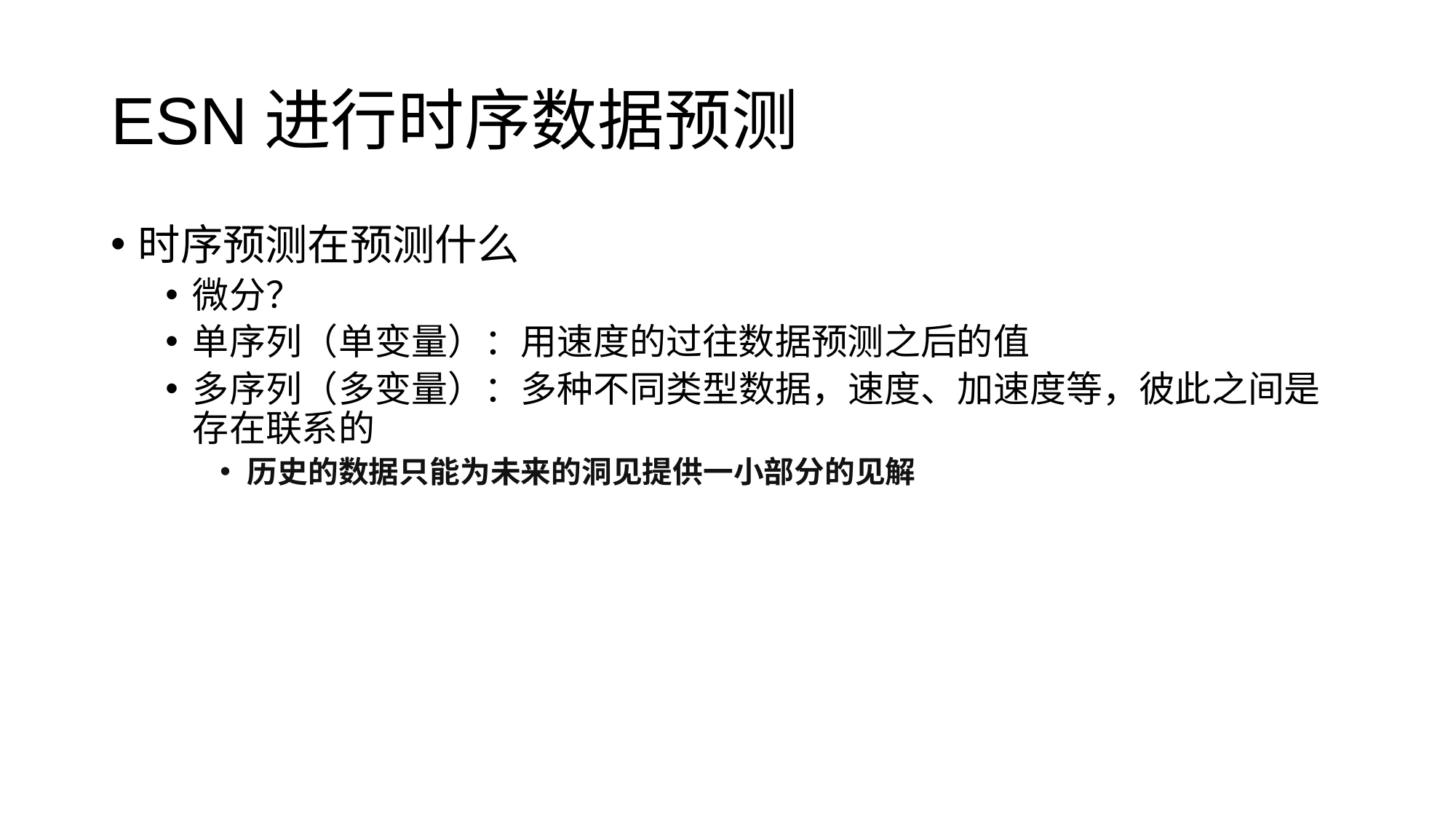

# ESN进行时序数据预测
时序预测在预测什么
微分？
单序列（单变量）：用速度的过往数据预测之后的值
多序列（多变量）：多种不同类型数据，速度、加速度等，彼此之间是存在联系的
历史的数据只能为未来的洞见提供一小部分的见解